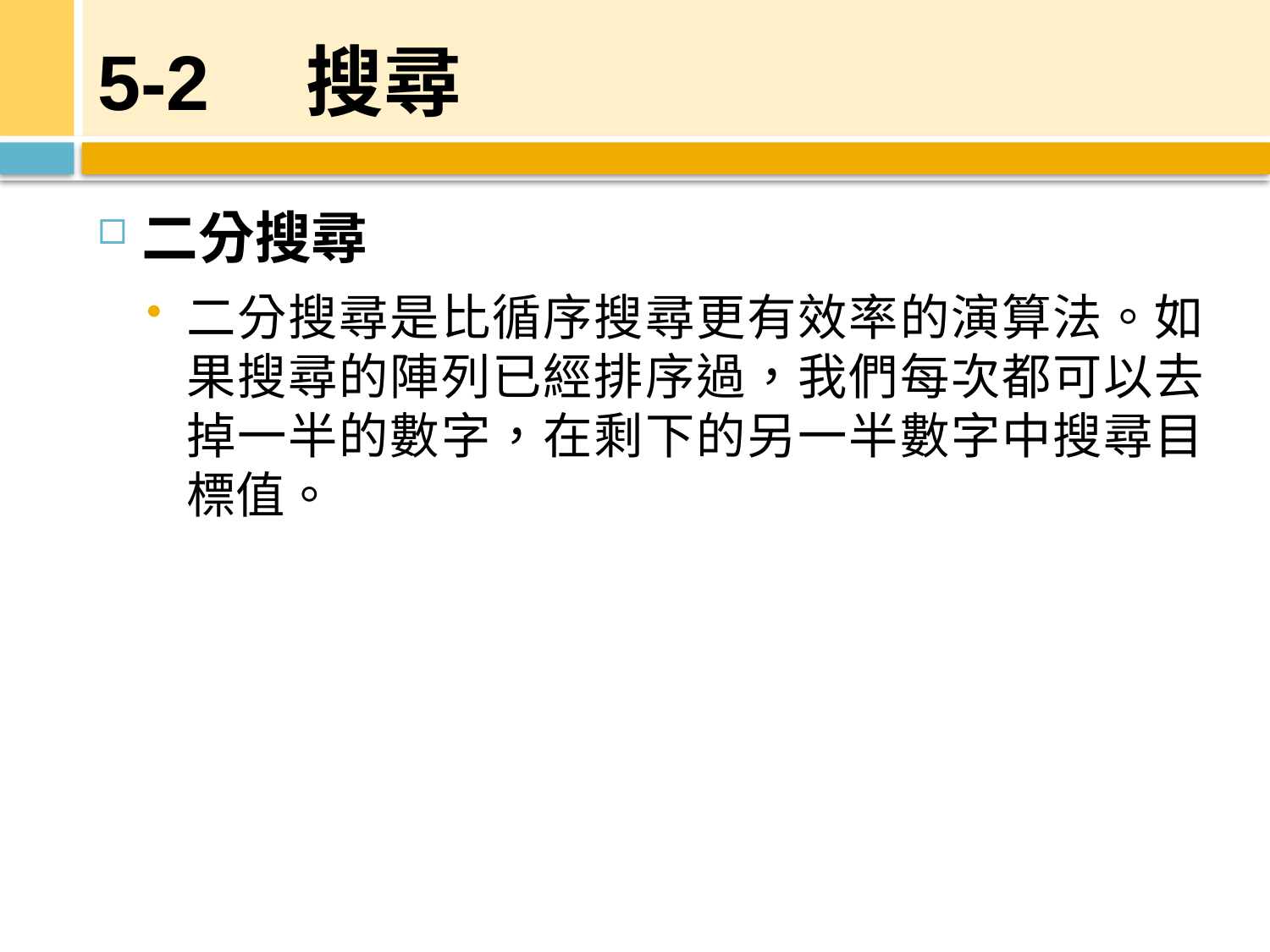

# 5-2　搜尋
二分搜尋
二分搜尋是比循序搜尋更有效率的演算法。如果搜尋的陣列已經排序過，我們每次都可以去掉一半的數字，在剩下的另一半數字中搜尋目標值。